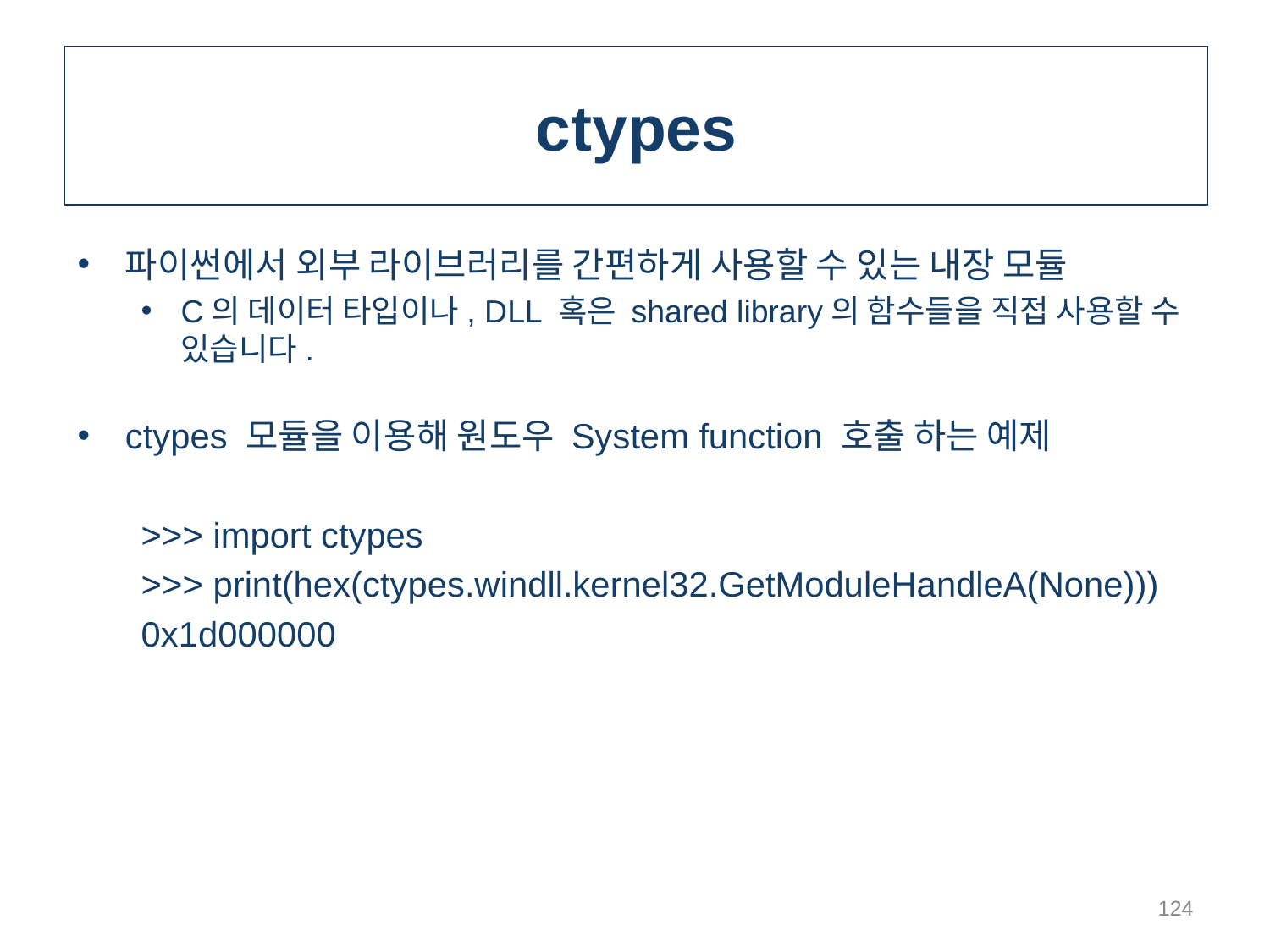

# ctypes
파이썬에서 외부 라이브러리를 간편하게 사용할 수 있는 내장 모듈
C의 데이터 타입이나, DLL 혹은 shared library의 함수들을 직접 사용할 수 있습니다.

ctypes 모듈을 이용해 원도우 System function 호출 하는 예제

>>> import ctypes
>>> print(hex(ctypes.windll.kernel32.GetModuleHandleA(None)))
0x1d000000

124